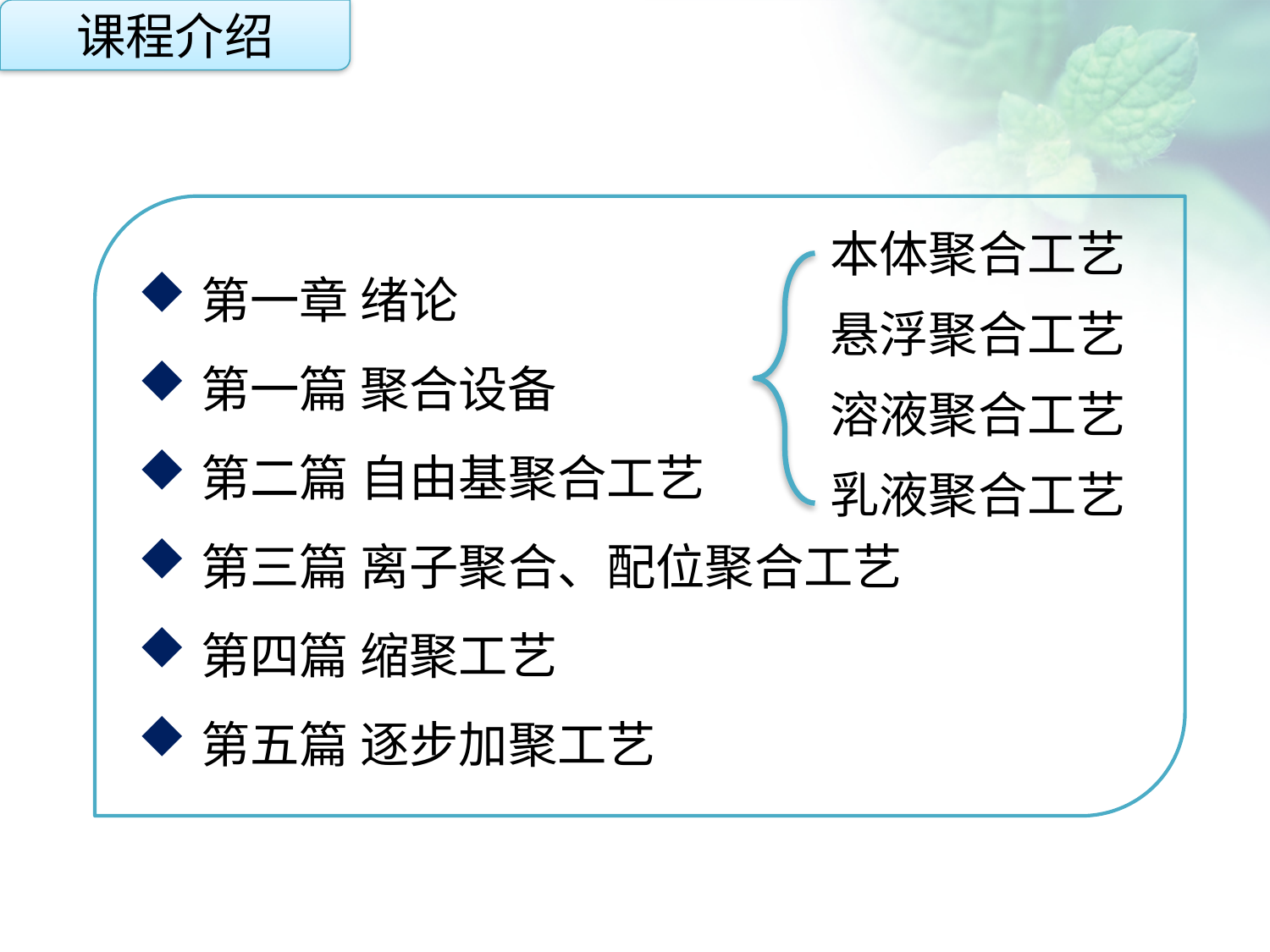

课程介绍
第一章 绪论
第一篇 聚合设备
第二篇 自由基聚合工艺
第三篇 离子聚合、配位聚合工艺
第四篇 缩聚工艺
第五篇 逐步加聚工艺
本体聚合工艺
悬浮聚合工艺
溶液聚合工艺
乳液聚合工艺

点击添加文本
点击添加文本
点击添加文本
点击添加文本